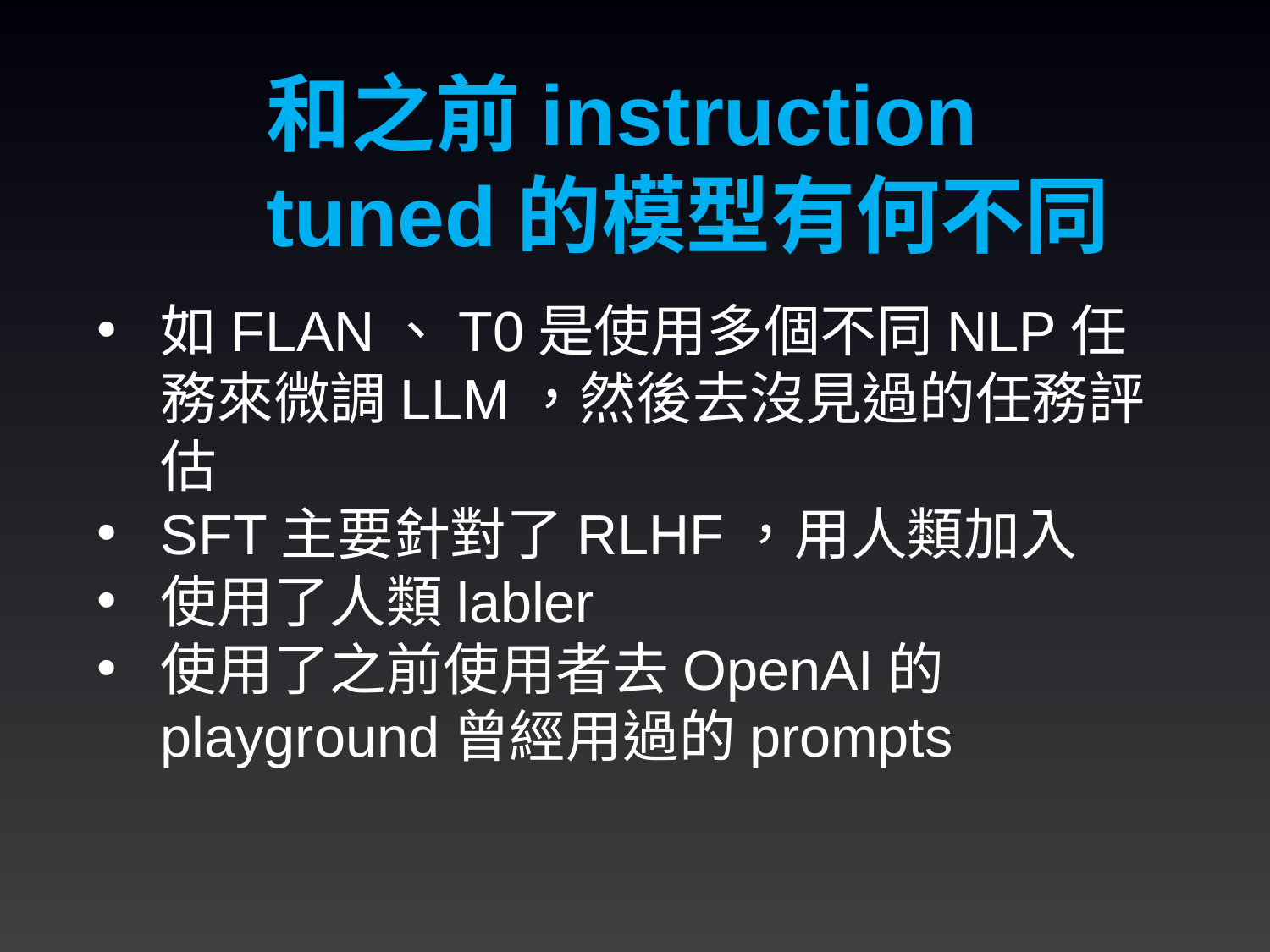

和之前instruction tuned的模型有何不同
如FLAN、T0是使用多個不同NLP任務來微調LLM，然後去沒見過的任務評估
SFT主要針對了RLHF，用人類加入
使用了人類labler
使用了之前使用者去OpenAI的playground曾經用過的prompts
11/30/2023
52